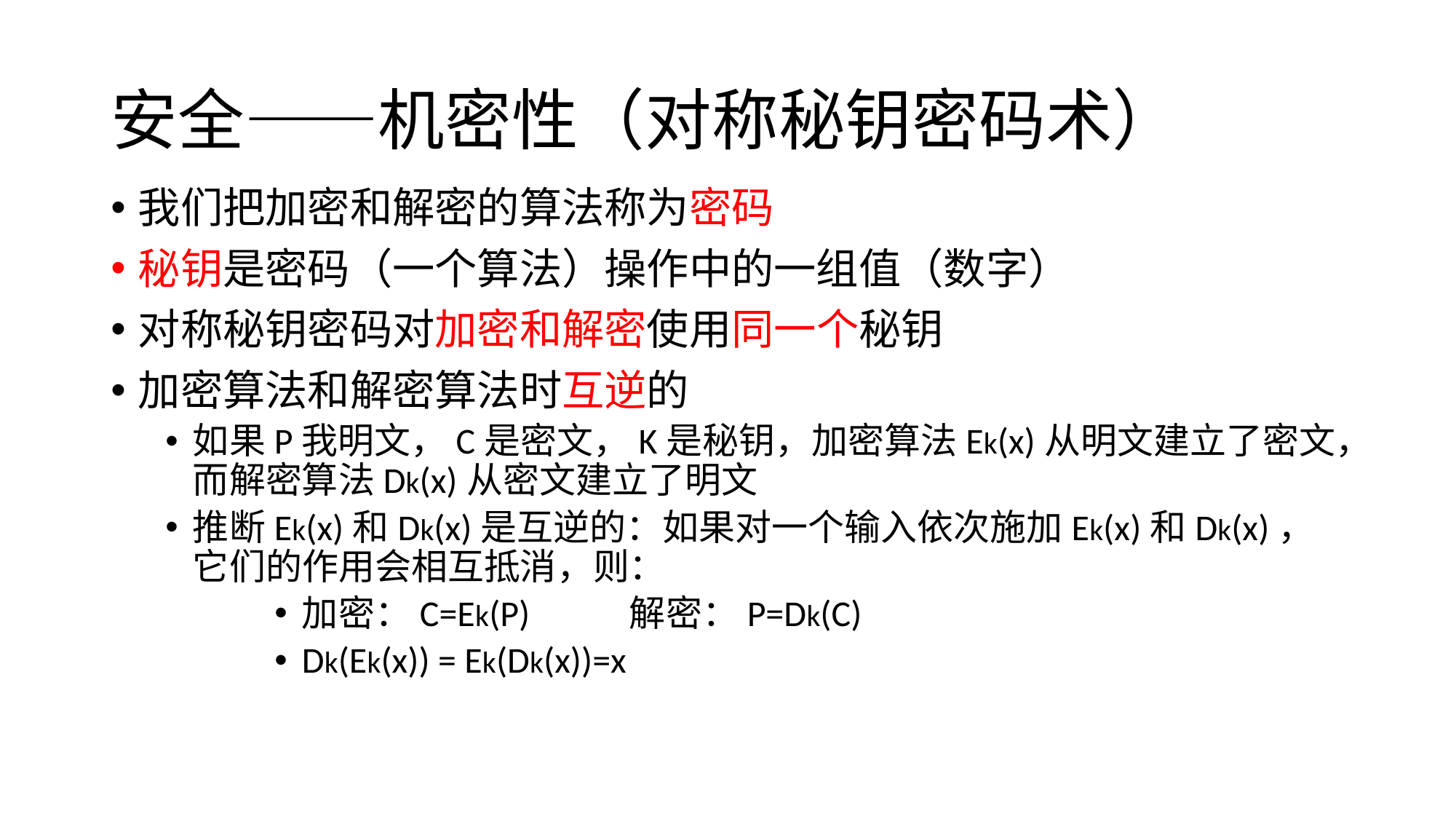

# 安全——机密性（对称秘钥密码术）
我们把加密和解密的算法称为密码
秘钥是密码（一个算法）操作中的一组值（数字）
对称秘钥密码对加密和解密使用同一个秘钥
加密算法和解密算法时互逆的
如果P我明文，C是密文，K是秘钥，加密算法Ek(x)从明文建立了密文，而解密算法Dk(x)从密文建立了明文
推断Ek(x)和Dk(x)是互逆的：如果对一个输入依次施加Ek(x)和Dk(x)，它们的作用会相互抵消，则：
加密：C=Ek(P)	解密：P=Dk(C)
Dk(Ek(x)) = Ek(Dk(x))=x